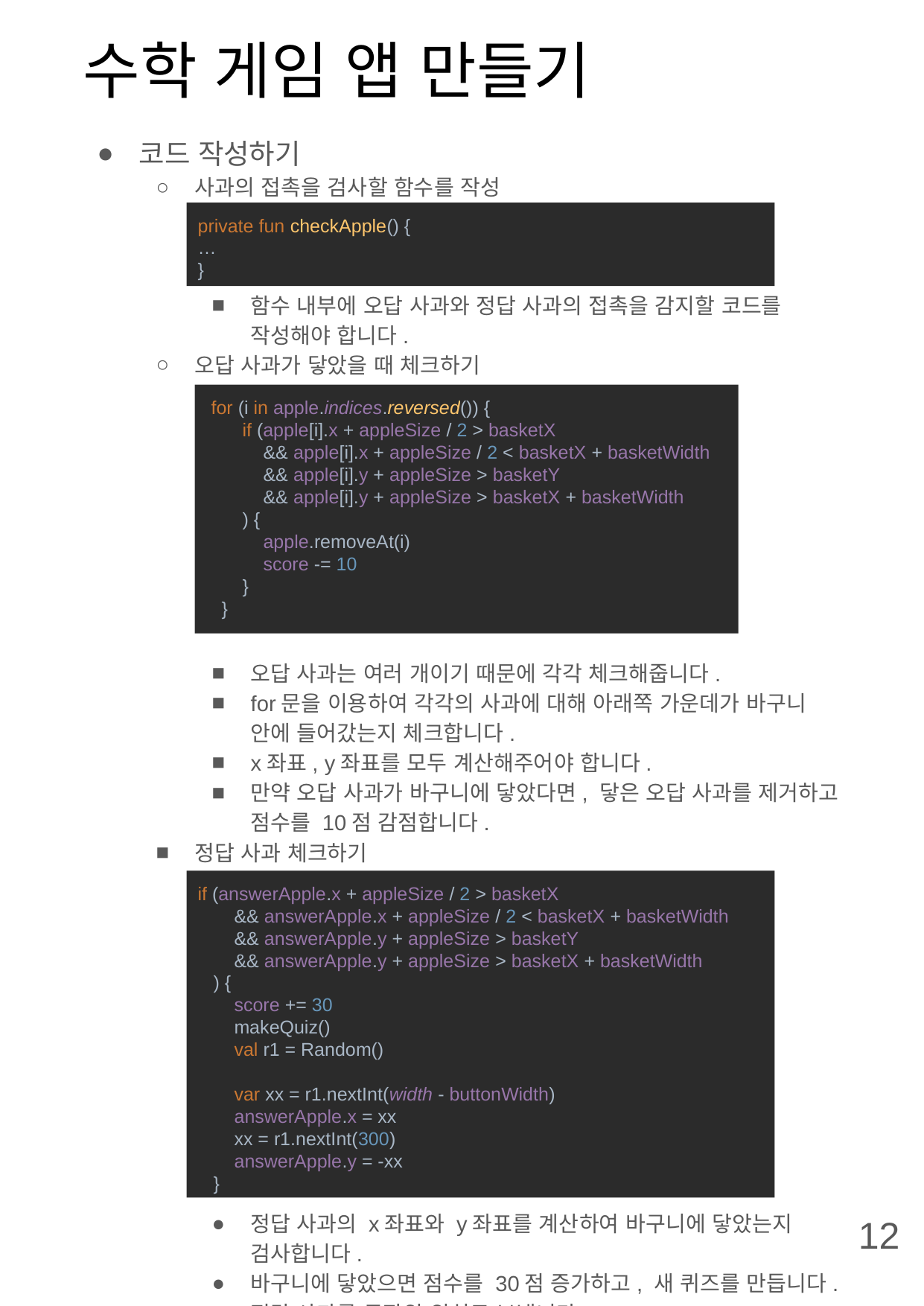

# 수학 게임 앱 만들기
코드 작성하기
사과의 접촉을 검사할 함수를 작성

함수 내부에 오답 사과와 정답 사과의 접촉을 감지할 코드를 작성해야 합니다.
오답 사과가 닿았을 때 체크하기

오답 사과는 여러 개이기 때문에 각각 체크해줍니다.
for문을 이용하여 각각의 사과에 대해 아래쪽 가운데가 바구니 안에 들어갔는지 체크합니다.
x좌표, y좌표를 모두 계산해주어야 합니다.
만약 오답 사과가 바구니에 닿았다면, 닿은 오답 사과를 제거하고 점수를 10점 감점합니다.
정답 사과 체크하기

정답 사과의 x좌표와 y좌표를 계산하여 바구니에 닿았는지 검사합니다.
바구니에 닿았으면 점수를 30점 증가하고, 새 퀴즈를 만듭니다.
정답 사과를 무작위 위치로 보냅니다.
private fun checkApple() {
…
}
 for (i in apple.indices.reversed()) {
       if (apple[i].x + appleSize / 2 > basketX
           && apple[i].x + appleSize / 2 < basketX + basketWidth
           && apple[i].y + appleSize > basketY
           && apple[i].y + appleSize > basketX + basketWidth
       ) {
           apple.removeAt(i)
           score -= 10
       }
   }
if (answerApple.x + appleSize / 2 > basketX
       && answerApple.x + appleSize / 2 < basketX + basketWidth
       && answerApple.y + appleSize > basketY
       && answerApple.y + appleSize > basketX + basketWidth
   ) {
       score += 30
       makeQuiz()
       val r1 = Random()

       var xx = r1.nextInt(width - buttonWidth)
       answerApple.x = xx
       xx = r1.nextInt(300)
       answerApple.y = -xx
   }
12